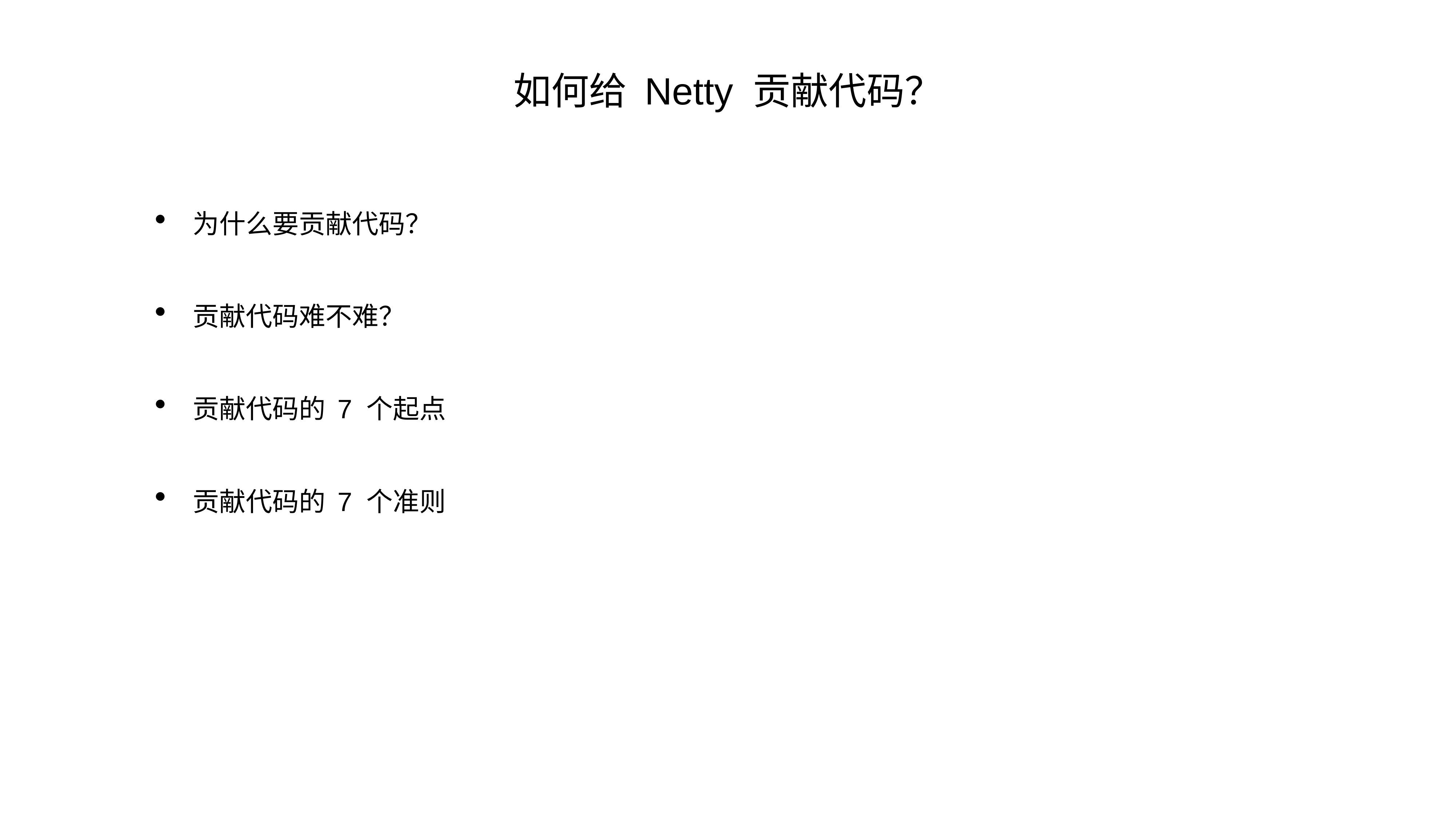

# 如何给 Netty 贡献代码？
为什么要贡献代码？
贡献代码难不难？
贡献代码的 7 个起点
贡献代码的 7 个准则